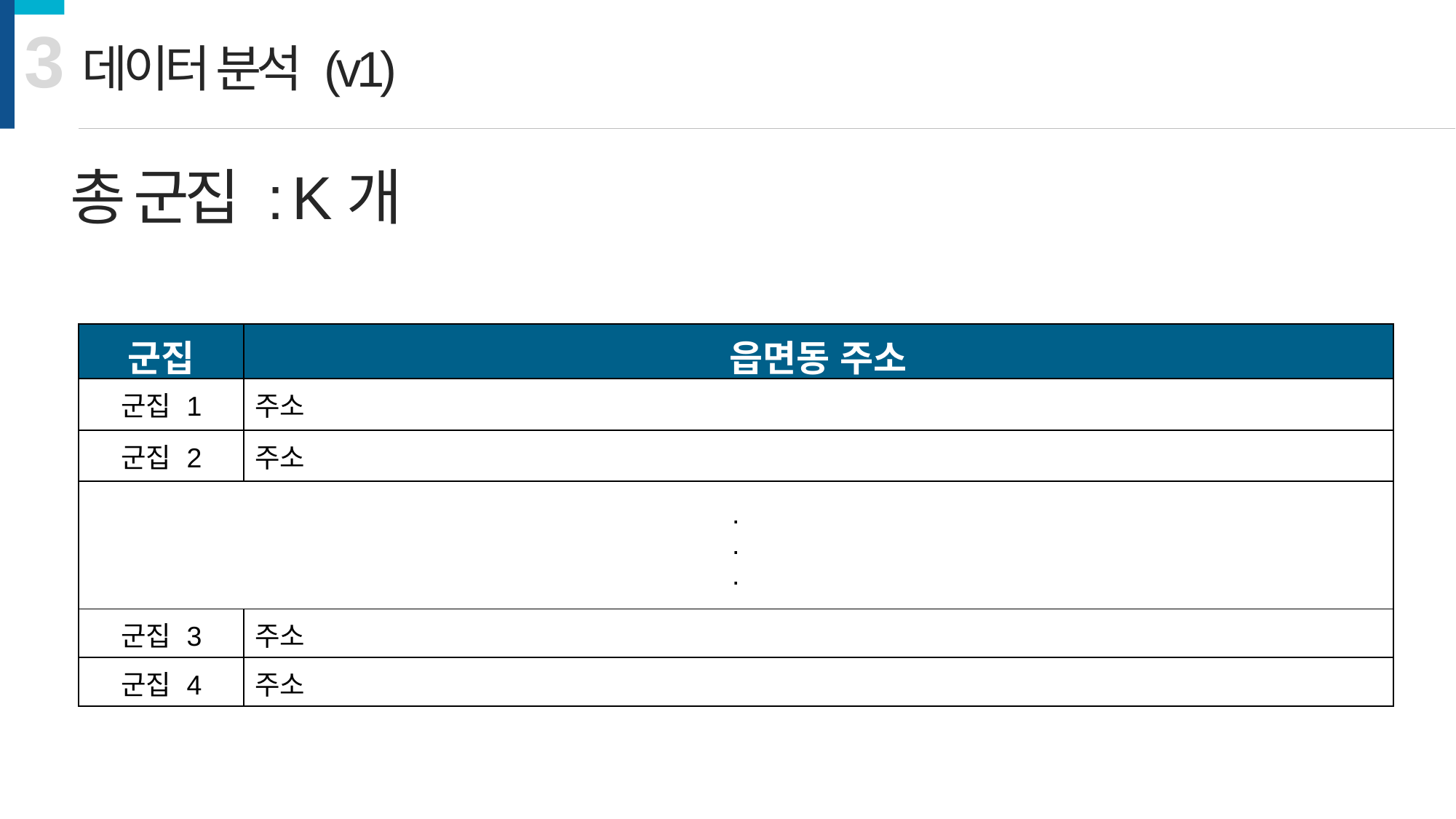

3
데이터 분석 (v1)
총 군집 : K개
| 군집 | 읍면동 주소 |
| --- | --- |
| 군집 1 | 주소 |
| 군집 2 | 주소 |
| . . . |  |
| 군집 3 | 주소 |
| 군집 4 | 주소 |